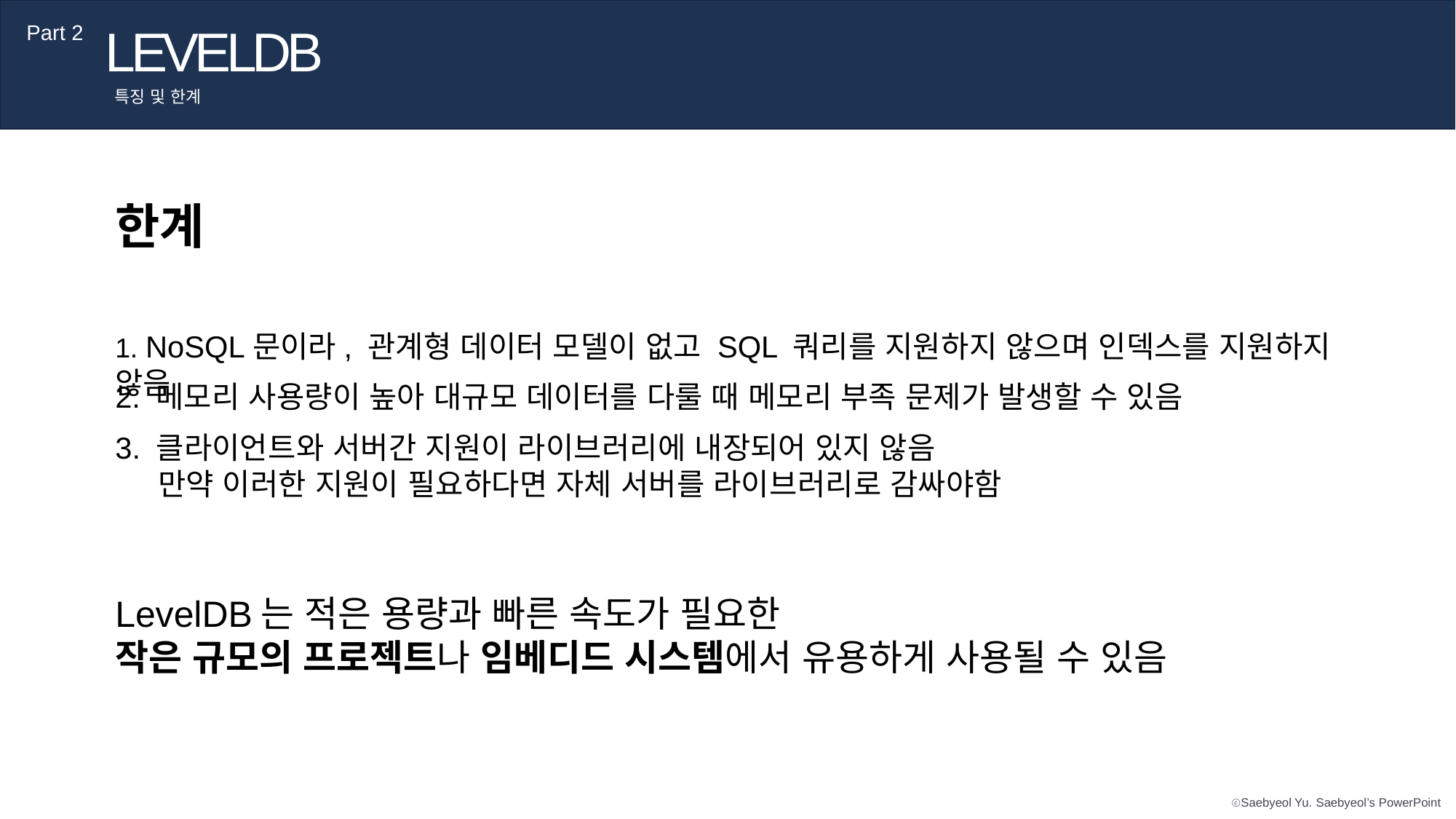

LEVELDB
Part 2
특징 및 한계
한계
1. NoSQL문이라, 관계형 데이터 모델이 없고 SQL 쿼리를 지원하지 않으며 인덱스를 지원하지 않음
2. 메모리 사용량이 높아 대규모 데이터를 다룰 때 메모리 부족 문제가 발생할 수 있음
3. 클라이언트와 서버간 지원이 라이브러리에 내장되어 있지 않음
     만약 이러한 지원이 필요하다면 자체 서버를 라이브러리로 감싸야함
LevelDB는 적은 용량과 빠른 속도가 필요한
작은 규모의 프로젝트나 임베디드 시스템에서 유용하게 사용될 수 있음